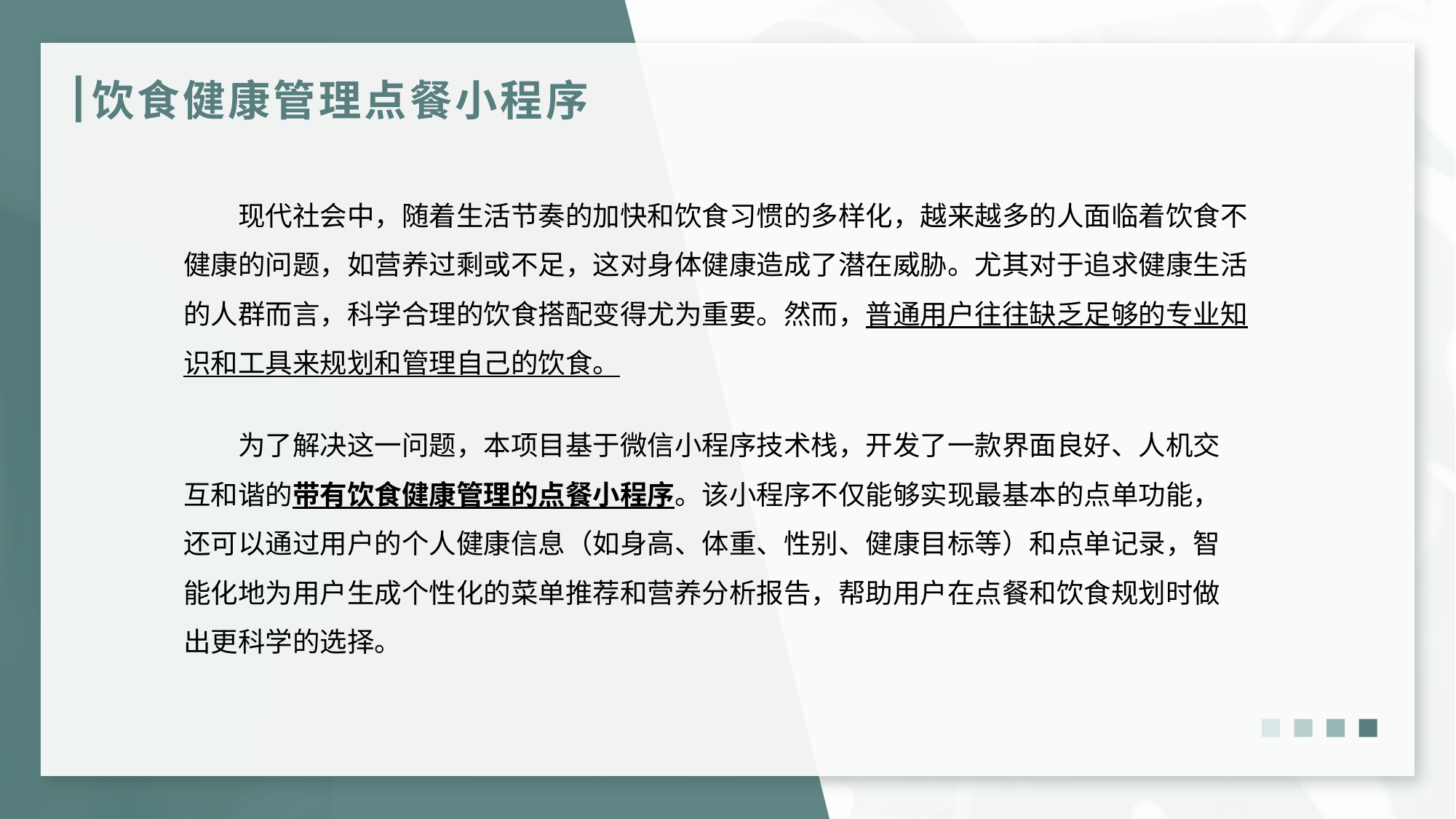

# 饮食健康管理点餐小程序
现代社会中，随着生活节奏的加快和饮食习惯的多样化，越来越多的人面临着饮食不健康的问题，如营养过剩或不足，这对身体健康造成了潜在威胁。尤其对于追求健康生活的人群而言，科学合理的饮食搭配变得尤为重要。然而，普通用户往往缺乏足够的专业知识和工具来规划和管理自己的饮食。
为了解决这一问题，本项目基于微信小程序技术栈，开发了一款界面良好、人机交互和谐的带有饮食健康管理的点餐小程序。该小程序不仅能够实现最基本的点单功能，还可以通过用户的个人健康信息（如身高、体重、性别、健康目标等）和点单记录，智能化地为用户生成个性化的菜单推荐和营养分析报告，帮助用户在点餐和饮食规划时做出更科学的选择。